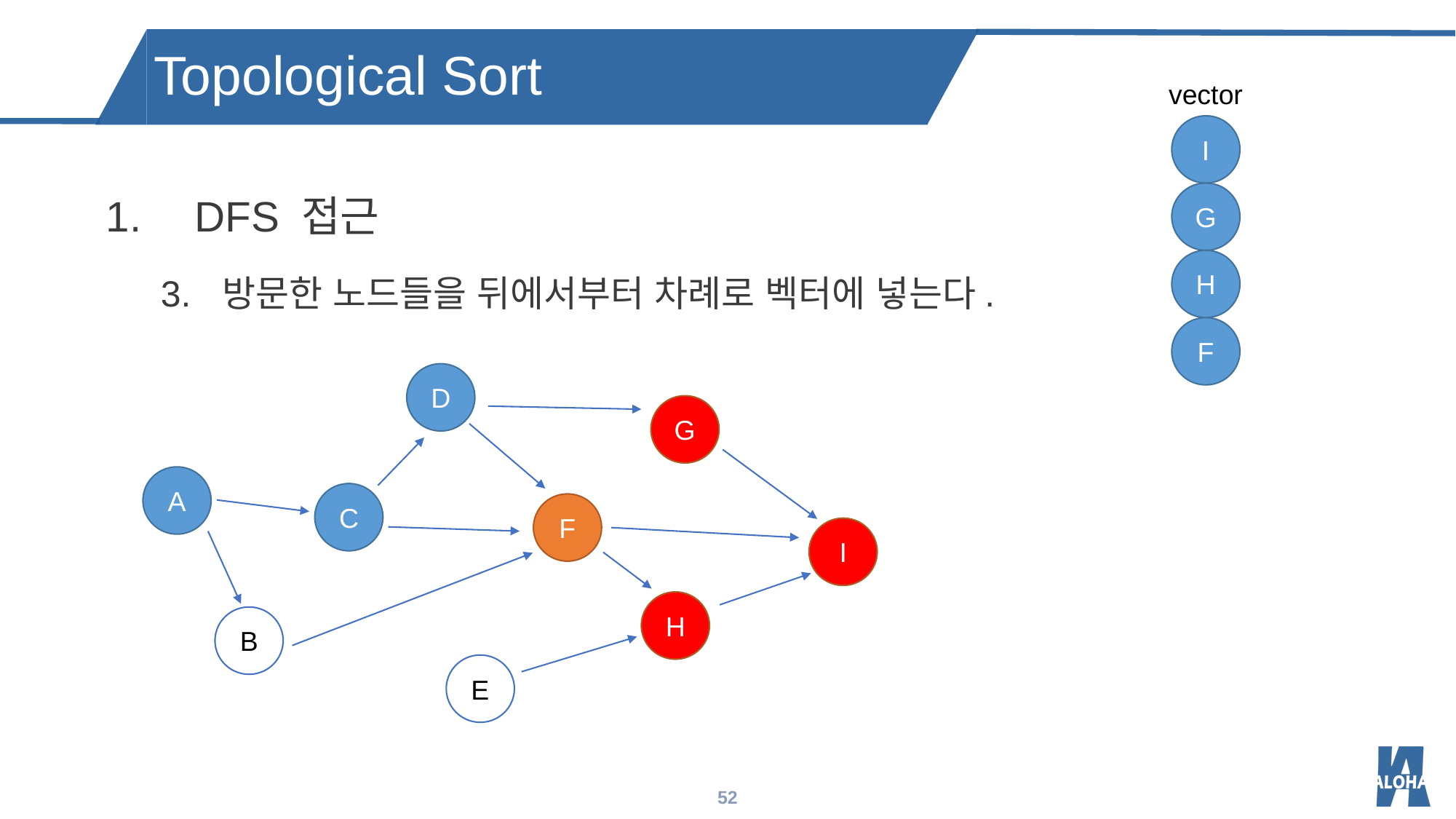

Topological Sort
vector
I
DFS 접근
방문한 노드들을 뒤에서부터 차례로 벡터에 넣는다.
G
H
F
D
G
A
C
F
I
H
B
E
52